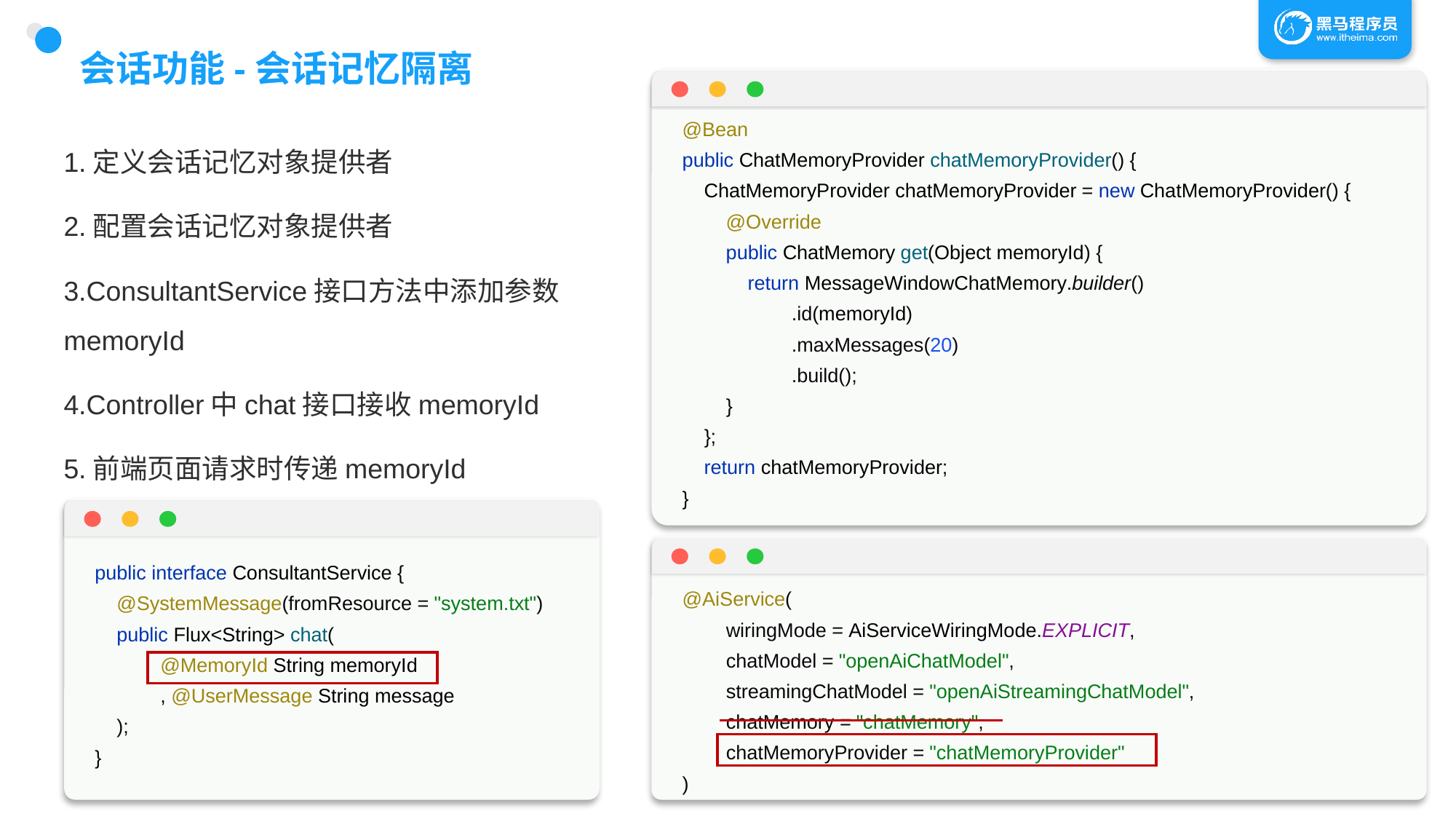

# 会话功能-会话记忆隔离

@Bean
public ChatMemoryProvider chatMemoryProvider() {
    ChatMemoryProvider chatMemoryProvider = new ChatMemoryProvider() {
        @Override
        public ChatMemory get(Object memoryId) {
            return MessageWindowChatMemory.builder()
                    .id(memoryId)
                    .maxMessages(20)
                    .build();
        }
    };
    return chatMemoryProvider;
}
1.定义会话记忆对象提供者
2.配置会话记忆对象提供者
3.ConsultantService接口方法中添加参数memoryId
4.Controller中chat接口接收memoryId
5.前端页面请求时传递memoryId

public interface ConsultantService {
    @SystemMessage(fromResource = "system.txt")
    public Flux<String> chat(
            @MemoryId String memoryId
            , @UserMessage String message
    );
}

@AiService(
        wiringMode = AiServiceWiringMode.EXPLICIT,
        chatModel = "openAiChatModel",
        streamingChatModel = "openAiStreamingChatModel",
        chatMemory = "chatMemory",
        chatMemoryProvider = "chatMemoryProvider"
)